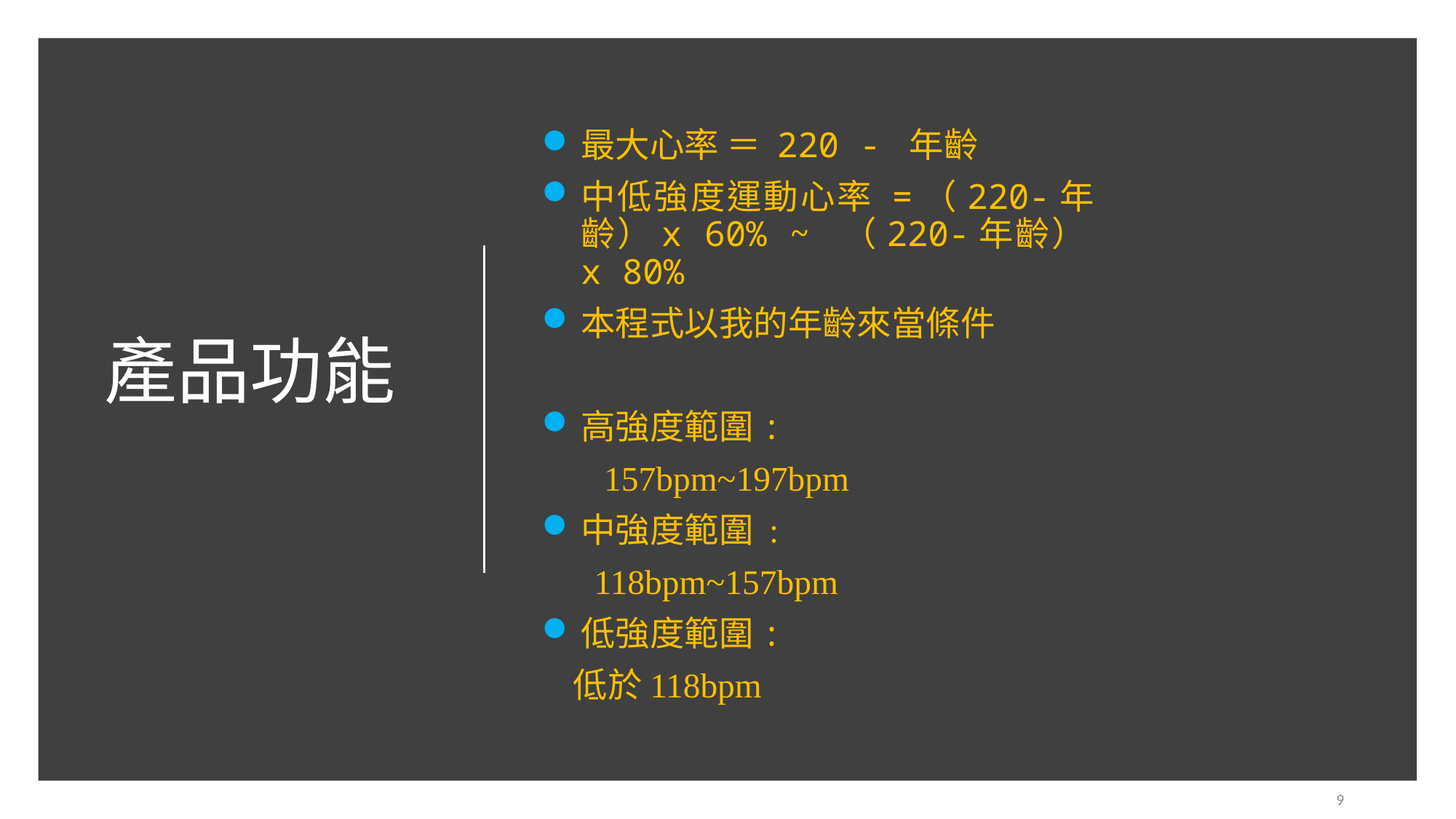

# 產品功能
最大心率 ＝ 220 - 年齡
中低強度運動心率 =（220-年齡）x 60% ~ （220-年齡）x 80%
本程式以我的年齡來當條件

高強度範圍:
   157bpm~197bpm
中強度範圍 :
      118bpm~157bpm
低強度範圍:
   低於118bpm

9